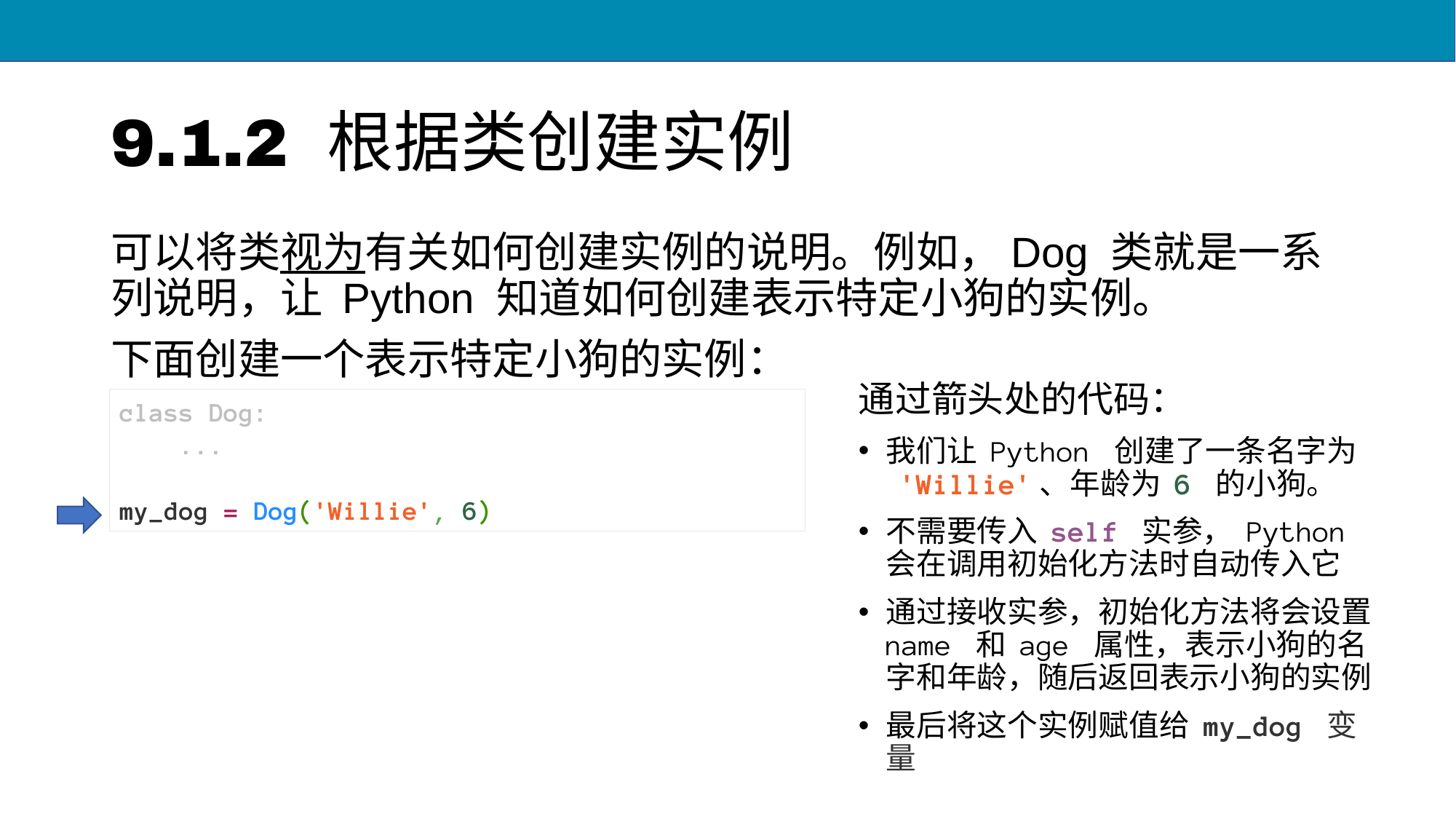

# 9.1.2 根据类创建实例
可以将类视为有关如何创建实例的说明。例如，Dog 类就是一系列说明，让 Python 知道如何创建表示特定小狗的实例。
下面创建一个表示特定小狗的实例：
通过箭头处的代码：
我们让 Python 创建了一条名字为 'Willie'、年龄为 6 的小狗。
不需要传入 self 实参， Python 会在调用初始化方法时自动传入它
通过接收实参，初始化方法将会设置 name 和 age 属性，表示小狗的名字和年龄，随后返回表示小狗的实例
最后将这个实例赋值给 my_dog 变量
class Dog:
    ...

my_dog = Dog('Willie', 6)